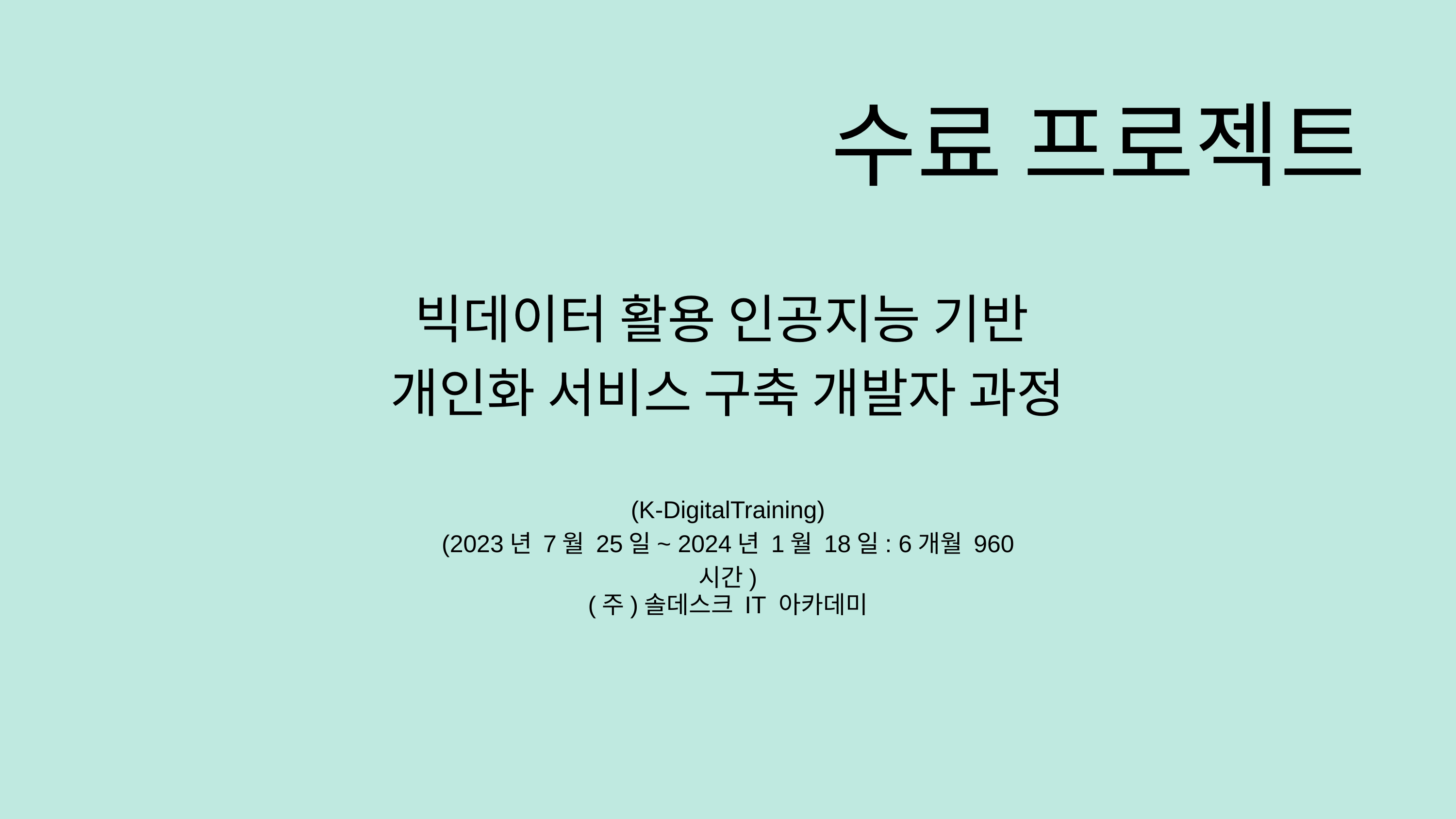

수료 프로젝트
빅데이터 활용 인공지능 기반
개인화 서비스 구축 개발자 과정

(K-DigitalTraining)
(2023년 7월 25일~ 2024년 1월 18일: 6개월 960 시간)

(주)솔데스크 IT 아카데미